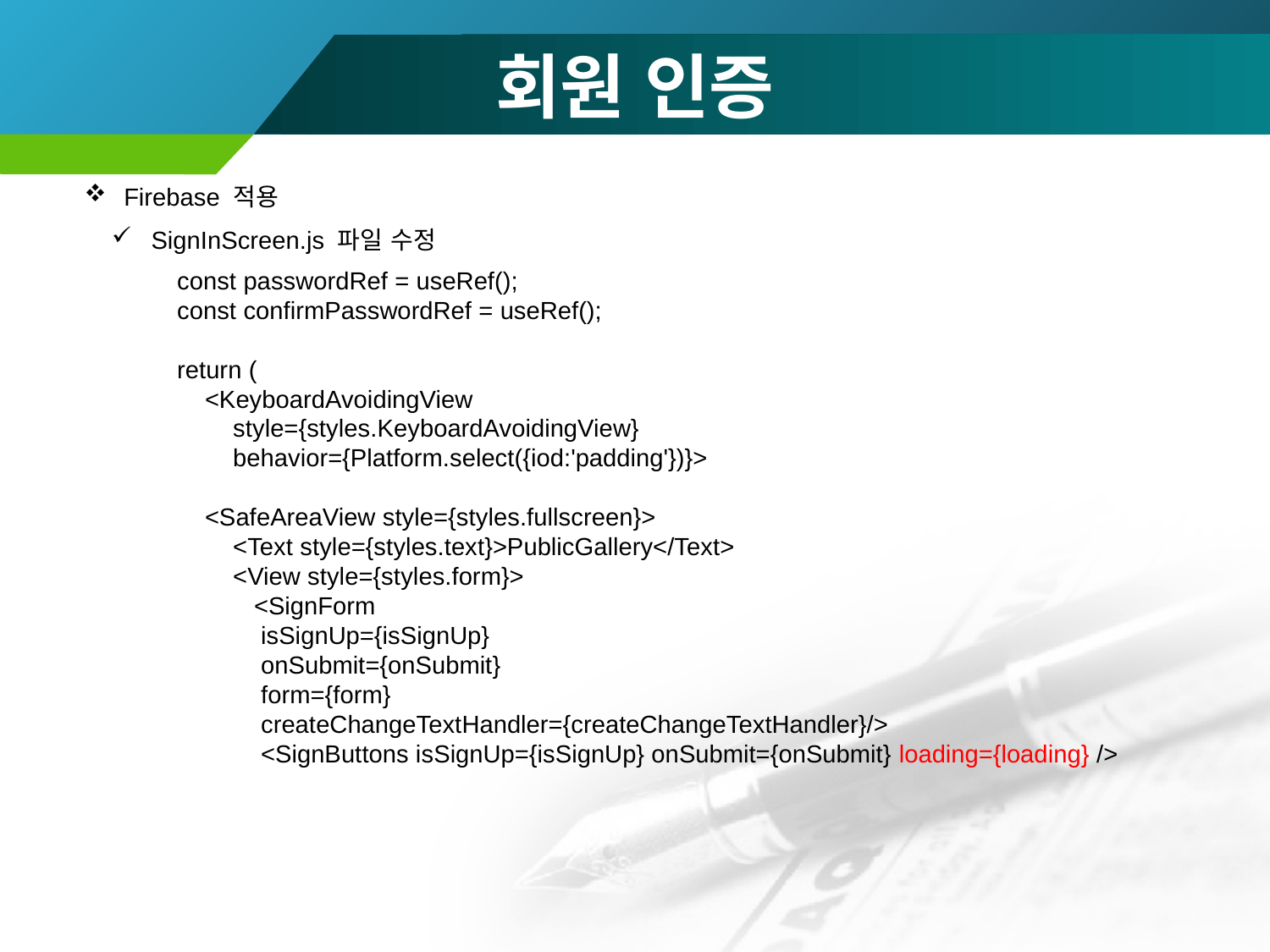

# 회원 인증
Firebase 적용
SignInScreen.js 파일 수정
    const passwordRef = useRef();
    const confirmPasswordRef = useRef();

    return (
        <KeyboardAvoidingView
            style={styles.KeyboardAvoidingView}
            behavior={Platform.select({iod:'padding'})}>

        <SafeAreaView style={styles.fullscreen}>
            <Text style={styles.text}>PublicGallery</Text>
            <View style={styles.form}>
               <SignForm
                isSignUp={isSignUp}
                onSubmit={onSubmit}
                form={form}
                createChangeTextHandler={createChangeTextHandler}/>
                <SignButtons isSignUp={isSignUp} onSubmit={onSubmit} loading={loading} />